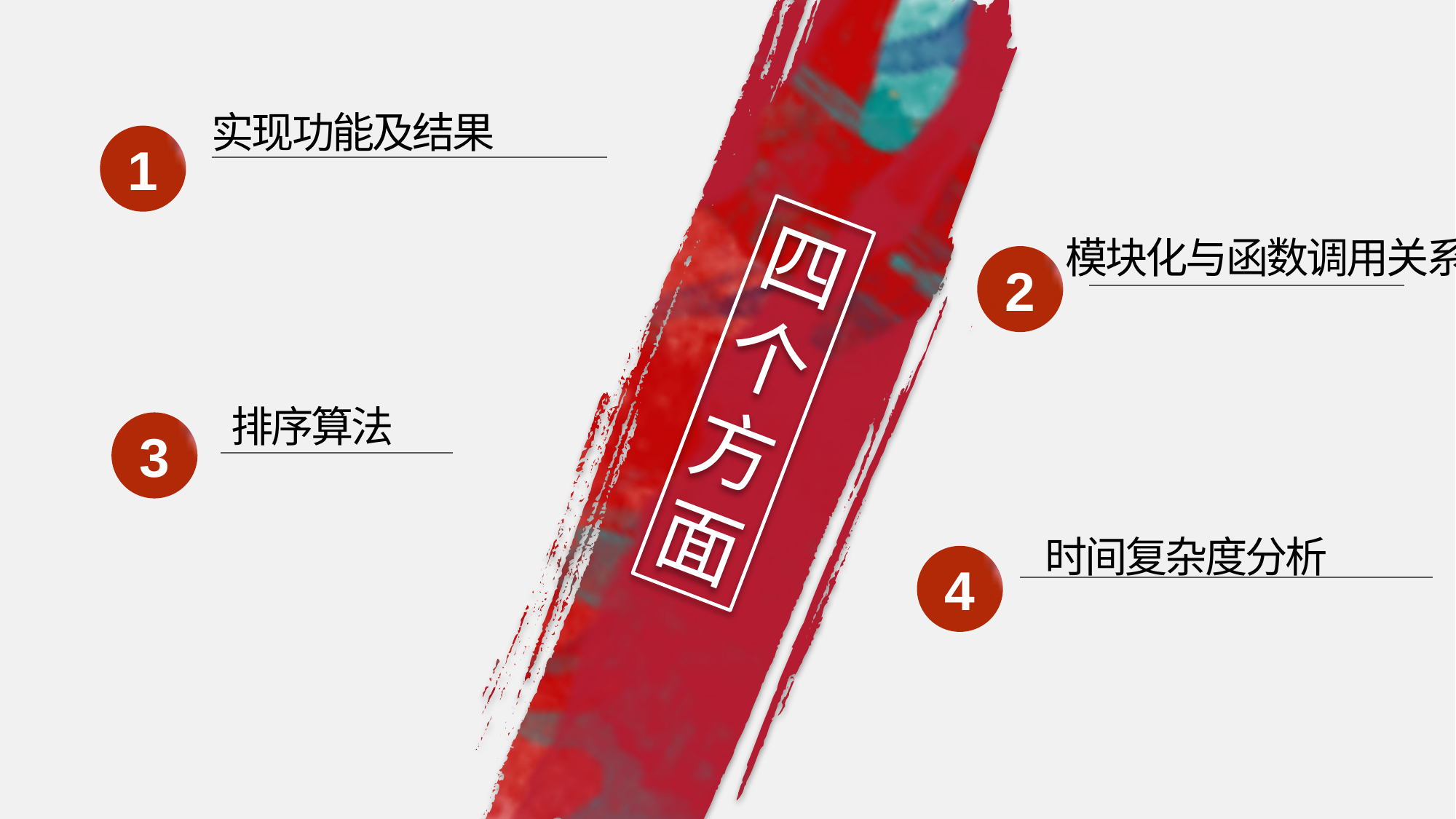

实现功能及结果
1
四个方面
   模块化与函数调用关系

2
排序算法
3
时间复杂度分析
4